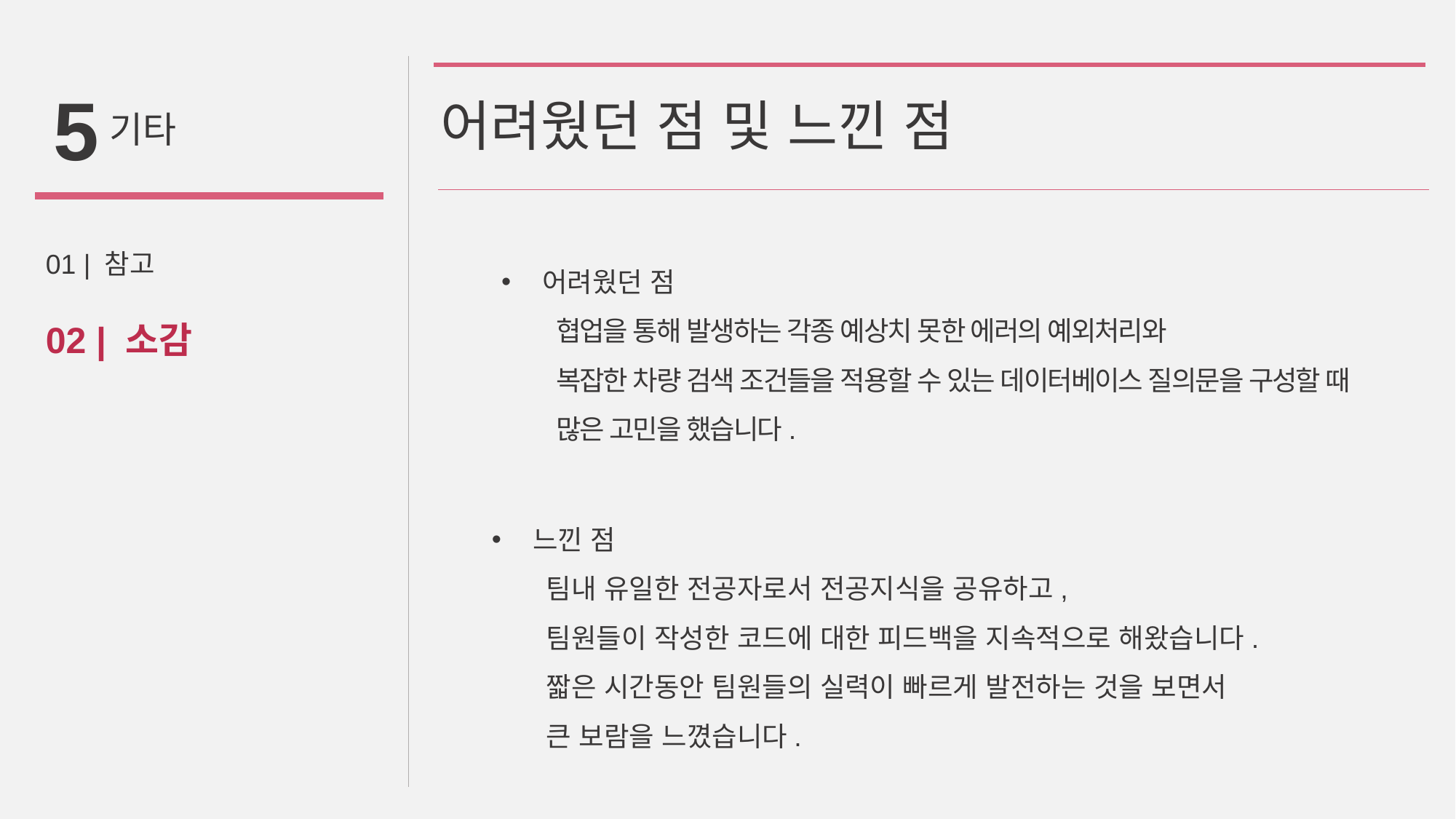

5
# 어려웠던 점 및 느낀 점
기타
01 | 참고
02 | 소감
어려웠던 점
협업을 통해 발생하는 각종 예상치 못한 에러의 예외처리와
복잡한 차량 검색 조건들을 적용할 수 있는 데이터베이스 질의문을 구성할 때
많은 고민을 했습니다.
느낀 점
팀내 유일한 전공자로서 전공지식을 공유하고,
팀원들이 작성한 코드에 대한 피드백을 지속적으로 해왔습니다.
짧은 시간동안 팀원들의 실력이 빠르게 발전하는 것을 보면서
큰 보람을 느꼈습니다.